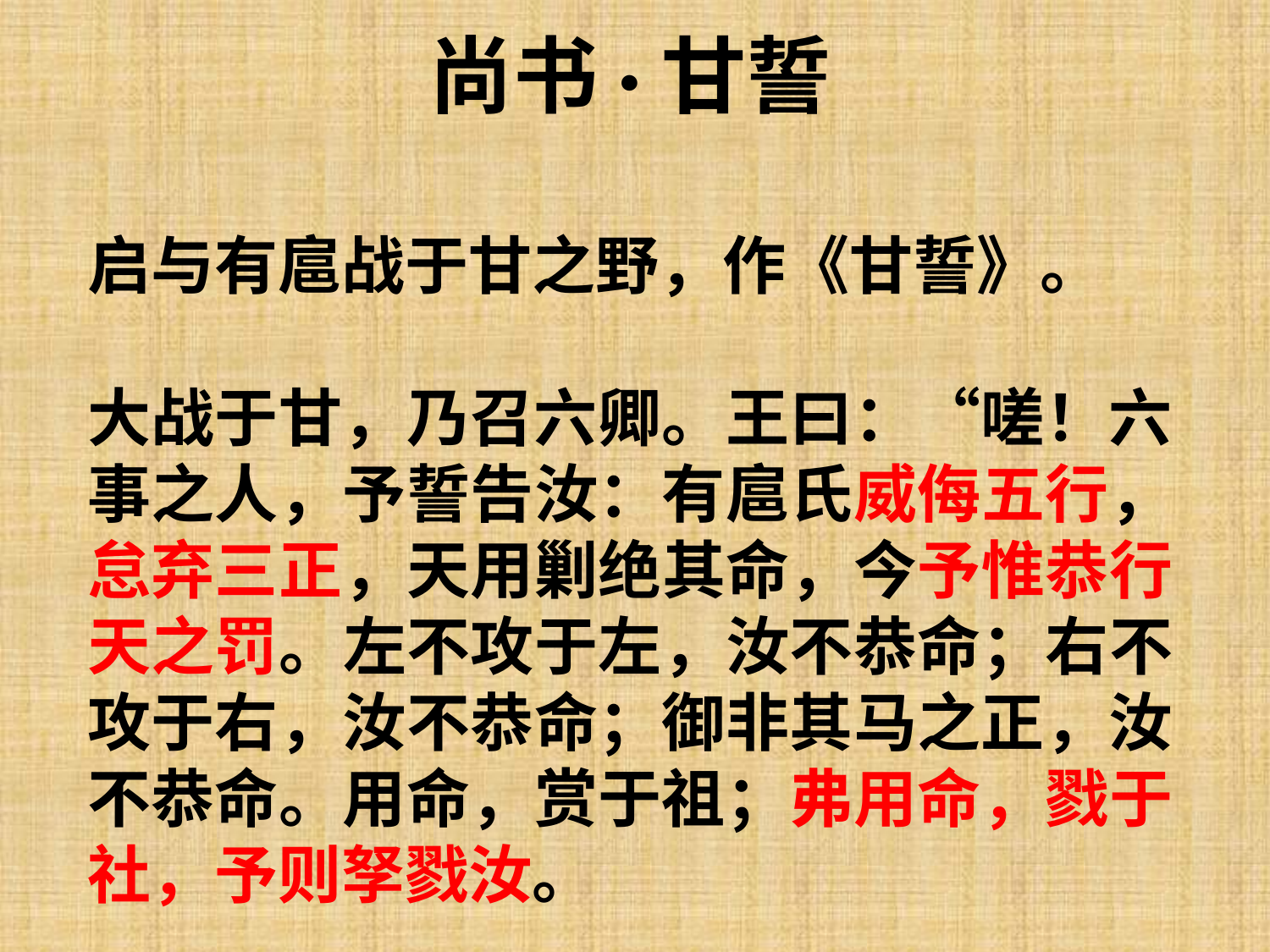

尚书·甘誓

启与有扈战于甘之野，作《甘誓》。

大战于甘，乃召六卿。王曰：“嗟！六事之人，予誓告汝：有扈氏威侮五行，怠弃三正，天用剿绝其命，今予惟恭行天之罚。左不攻于左，汝不恭命；右不攻于右，汝不恭命；御非其马之正，汝不恭命。用命，赏于祖；弗用命，戮于社，予则孥戮汝。